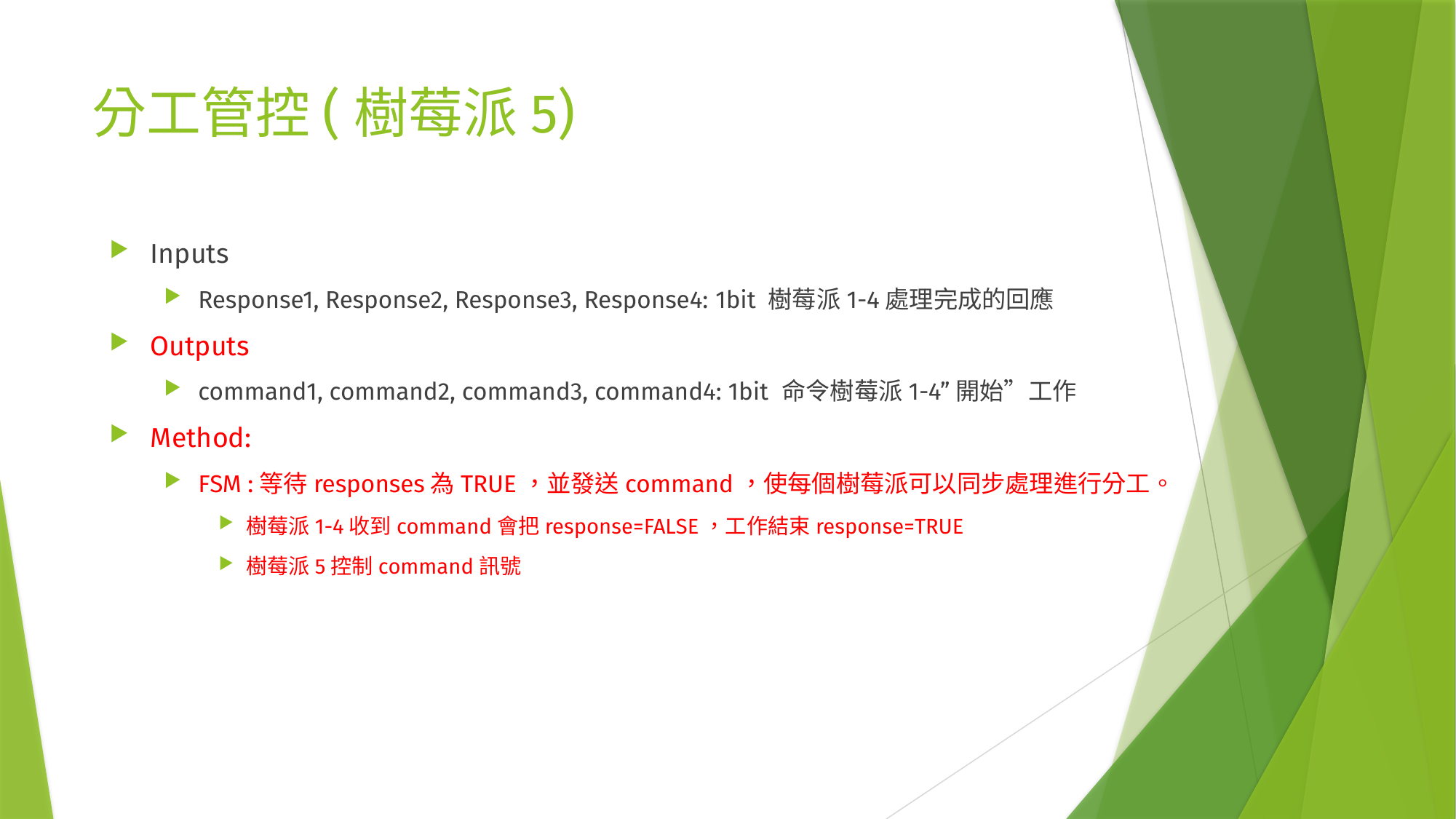

# 分工管控(樹莓派5)
Inputs
Response1, Response2, Response3, Response4: 1bit 樹莓派1-4處理完成的回應
Outputs
command1, command2, command3, command4: 1bit 命令樹莓派1-4”開始”工作
Method:
FSM :等待responses為TRUE，並發送command，使每個樹莓派可以同步處理進行分工。
樹莓派1-4收到command會把response=FALSE，工作結束response=TRUE
樹莓派5控制command訊號